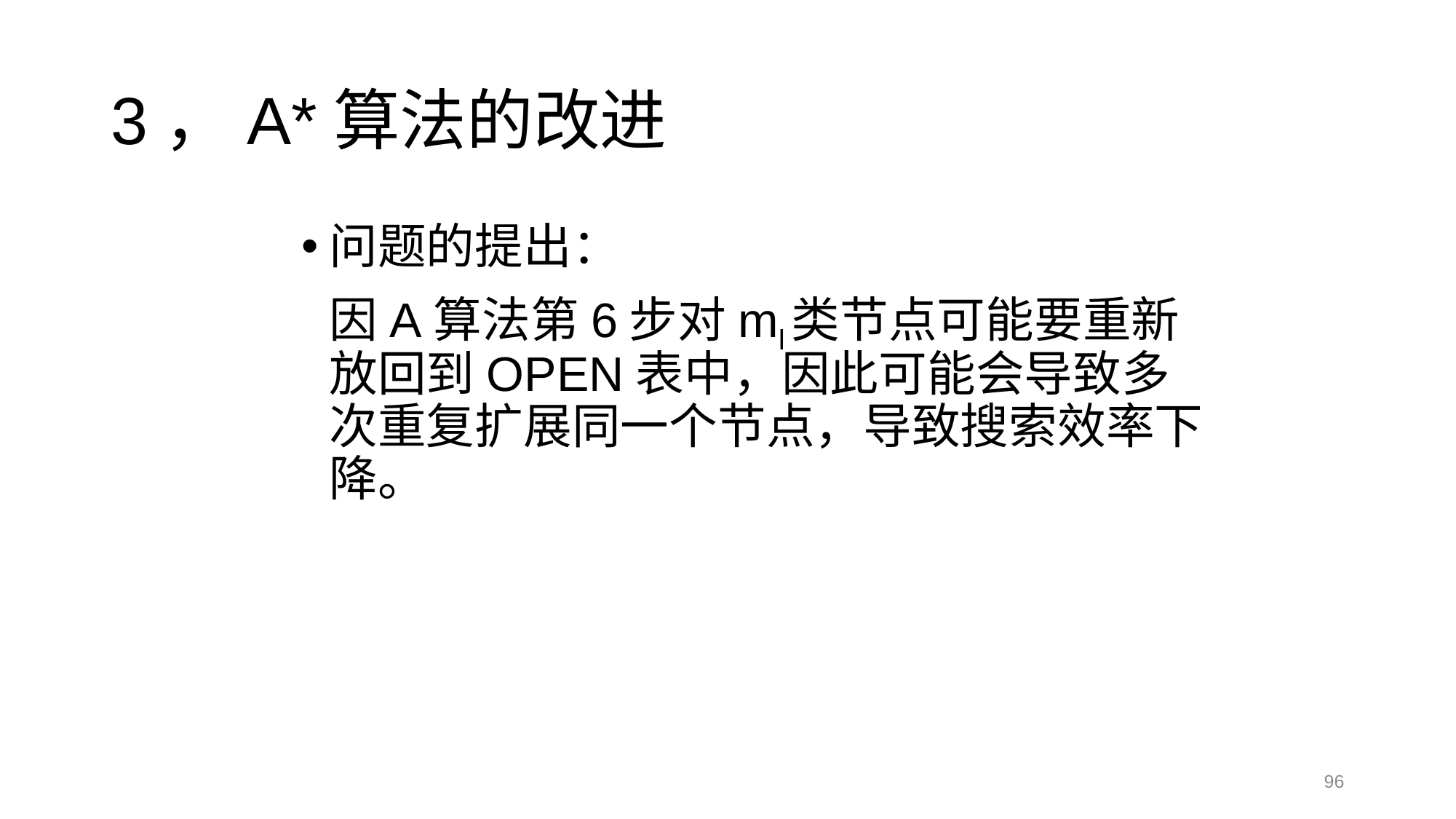

# 3，A*算法的改进
问题的提出：
	因A算法第6步对ml类节点可能要重新放回到OPEN表中，因此可能会导致多次重复扩展同一个节点，导致搜索效率下降。
96